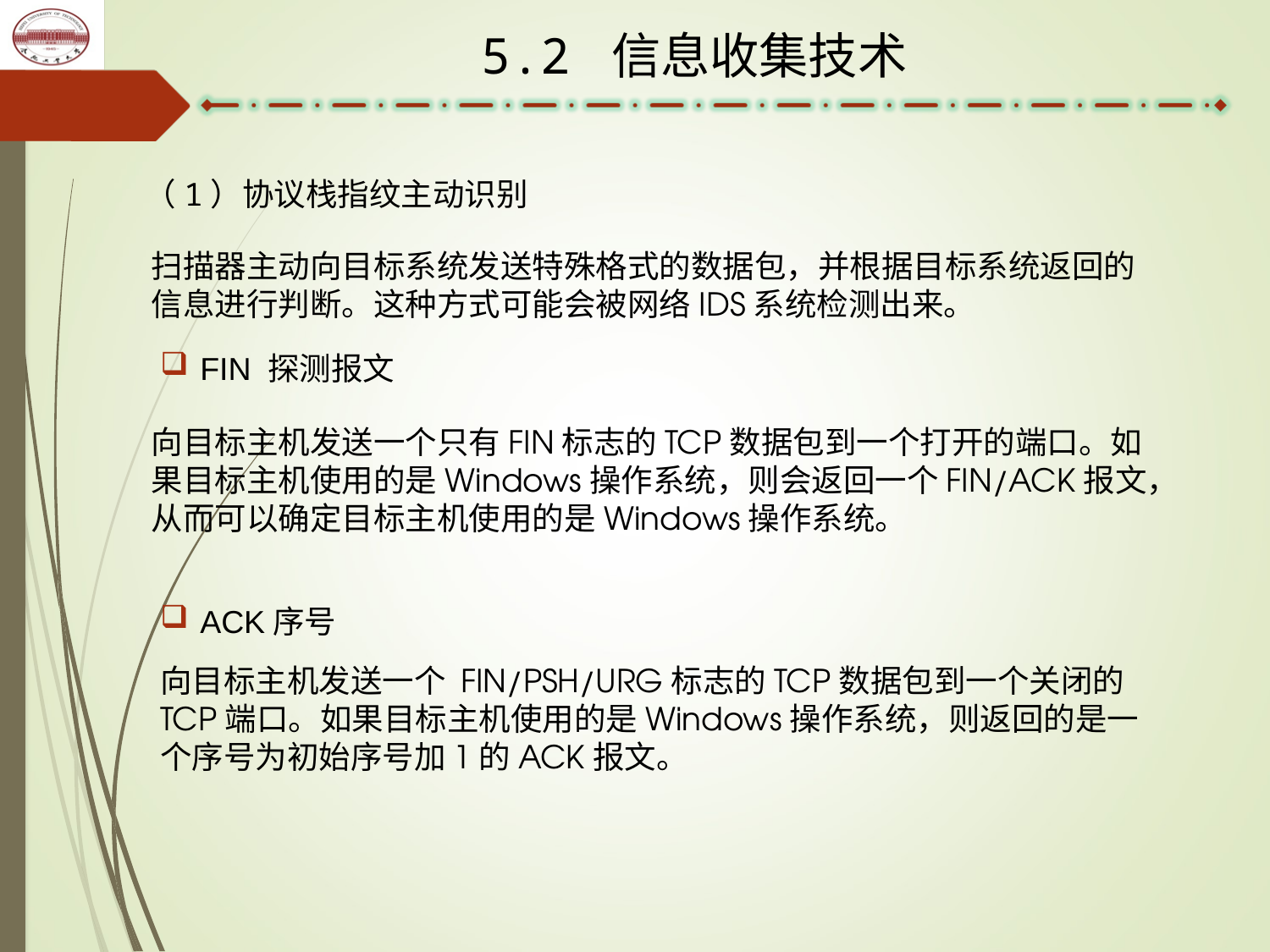

5.2 信息收集技术
（1）协议栈指纹主动识别
扫描器主动向目标系统发送特殊格式的数据包，并根据目标系统返回的信息进行判断。这种方式可能会被网络IDS系统检测出来。
FIN 探测报文
向目标主机发送一个只有FIN标志的TCP数据包到一个打开的端口。如果目标主机使用的是Windows操作系统，则会返回一个FIN/ACK报文，从而可以确定目标主机使用的是Windows操作系统。
ACK序号
向目标主机发送一个 FIN/PSH/URG标志的TCP数据包到一个关闭的 TCP端口。如果目标主机使用的是Windows操作系统，则返回的是一个序号为初始序号加1的ACK报文。